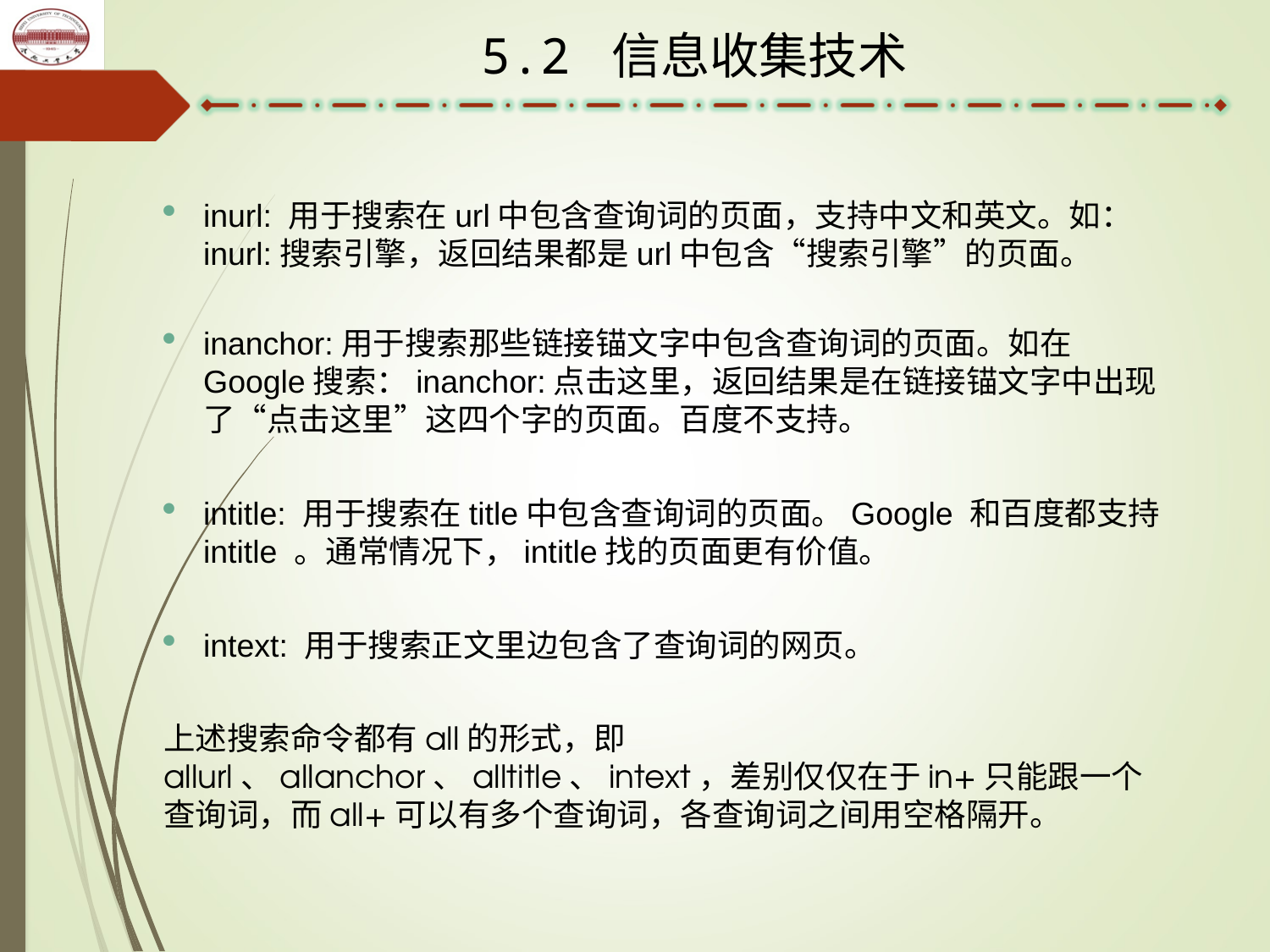

5.2 信息收集技术
inurl: 用于搜索在url中包含查询词的页面，支持中文和英文。如：inurl:搜索引擎，返回结果都是url中包含“搜索引擎”的页面。
inanchor:用于搜索那些链接锚文字中包含查询词的页面。如在Google搜索：inanchor:点击这里，返回结果是在链接锚文字中出现了“点击这里”这四个字的页面。百度不支持。
intitle: 用于搜索在title中包含查询词的页面。Google 和百度都支持intitle 。通常情况下，intitle找的页面更有价值。
intext: 用于搜索正文里边包含了查询词的网页。
上述搜索命令都有all的形式，即allurl、allanchor、alltitle、intext，差别仅仅在于in+只能跟一个查询词，而all+可以有多个查询词，各查询词之间用空格隔开。